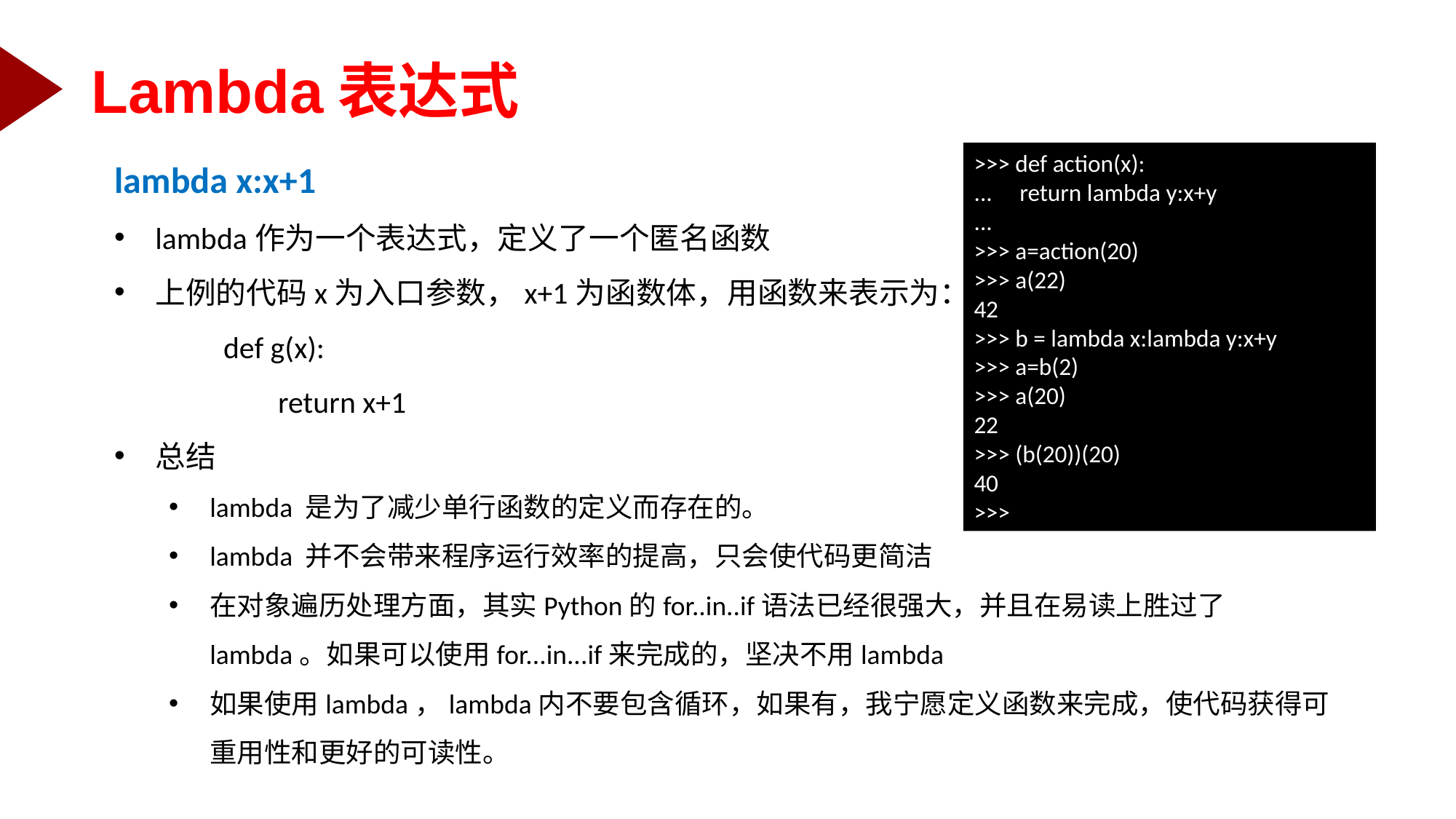

Lambda表达式

lambda x:x+1
lambda作为一个表达式，定义了一个匿名函数
上例的代码x为入口参数，x+1为函数体，用函数来表示为：
def g(x):
return x+1
总结
lambda 是为了减少单行函数的定义而存在的。
lambda 并不会带来程序运行效率的提高，只会使代码更简洁
在对象遍历处理方面，其实Python的for..in..if语法已经很强大，并且在易读上胜过了lambda。如果可以使用for...in...if来完成的，坚决不用lambda
如果使用lambda，lambda内不要包含循环，如果有，我宁愿定义函数来完成，使代码获得可重用性和更好的可读性。
>>> def action(x):
...     return lambda y:x+y
...
>>> a=action(20)
>>> a(22)
42
>>> b = lambda x:lambda y:x+y
>>> a=b(2)
>>> a(20)
22
>>> (b(20))(20)
40
>>>